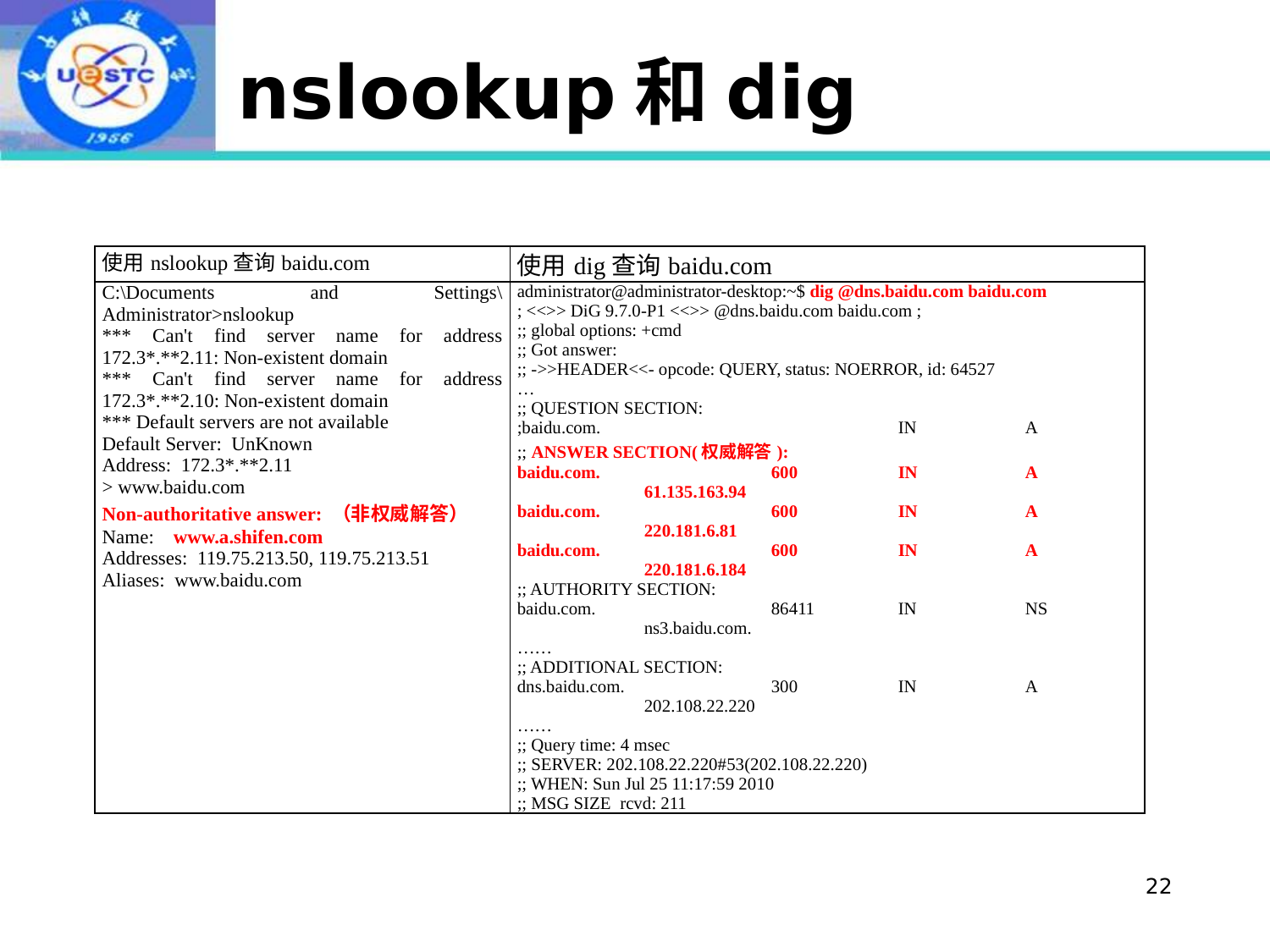

# nslookup和dig
| 使用nslookup查询baidu.com | 使用dig查询baidu.com |
| --- | --- |
| C:\Documents and Settings\Administrator>nslookup \*\*\* Can't find server name for address 172.3\*.\*\*2.11: Non-existent domain \*\*\* Can't find server name for address 172.3\*.\*\*2.10: Non-existent domain \*\*\* Default servers are not available Default Server: UnKnown Address: 172.3\*.\*\*2.11 > www.baidu.com Non-authoritative answer: （非权威解答） Name: www.a.shifen.com Addresses: 119.75.213.50, 119.75.213.51 Aliases: www.baidu.com | administrator@administrator-desktop:~$ dig @dns.baidu.com baidu.com ; <<>> DiG 9.7.0-P1 <<>> @dns.baidu.com baidu.com ; ;; global options: +cmd ;; Got answer: ;; ->>HEADER<<- opcode: QUERY, status: NOERROR, id: 64527 … ;; QUESTION SECTION: ;baidu.com. IN A ;; ANSWER SECTION(权威解答): baidu.com. 600 IN A 61.135.163.94 baidu.com. 600 IN A 220.181.6.81 baidu.com. 600 IN A 220.181.6.184 ;; AUTHORITY SECTION: baidu.com. 86411 IN NS ns3.baidu.com. …… ;; ADDITIONAL SECTION: dns.baidu.com. 300 IN A 202.108.22.220 …… ;; Query time: 4 msec ;; SERVER: 202.108.22.220#53(202.108.22.220) ;; WHEN: Sun Jul 25 11:17:59 2010 ;; MSG SIZE rcvd: 211 |
22